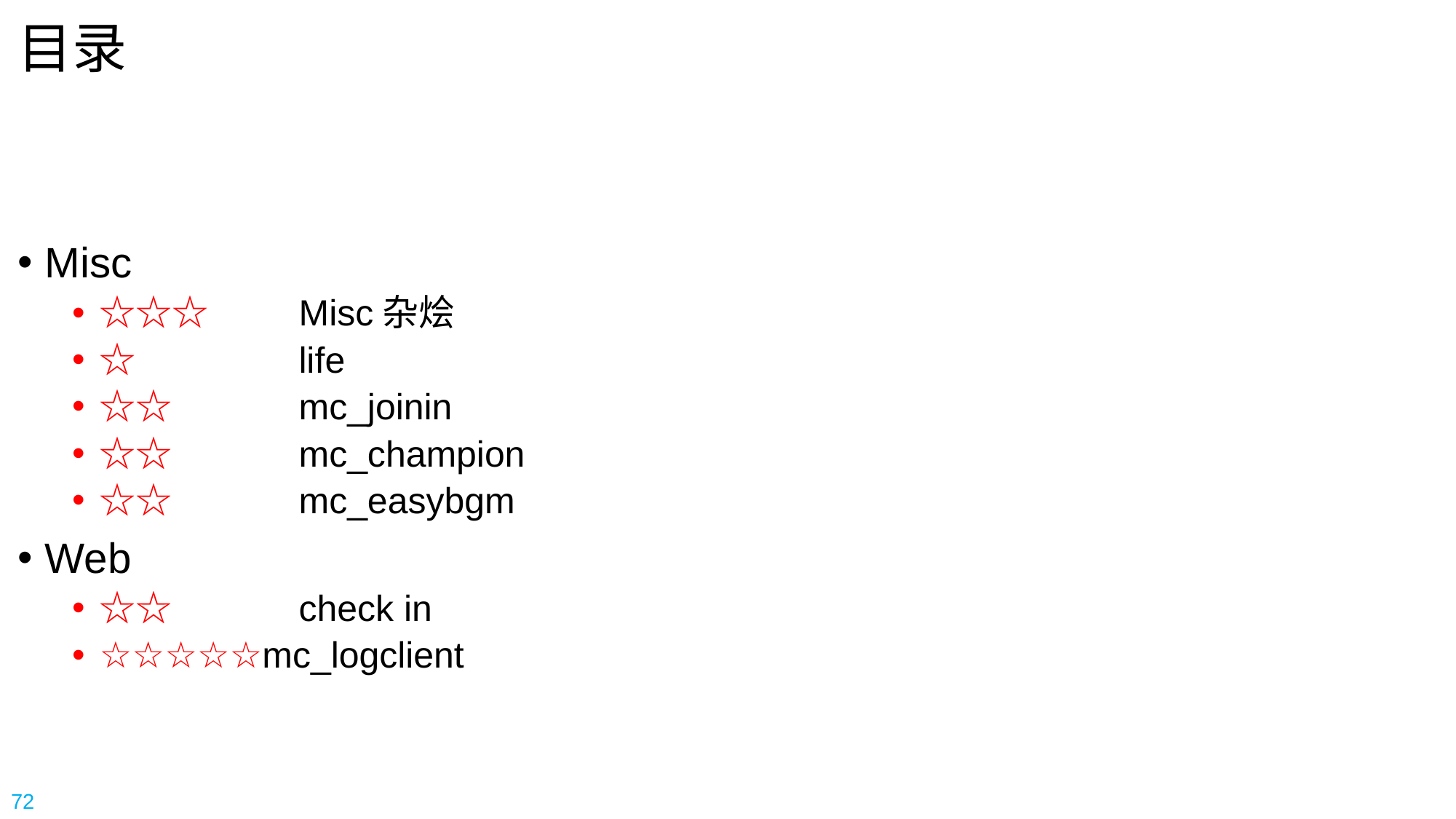

# 目录
Misc
☆☆☆　　Misc杂烩
☆　　　　life
☆☆　　　mc_joinin
☆☆　　　mc_champion
☆☆　　　mc_easybgm
Web
☆☆　　　check in
☆☆☆☆☆mc_logclient
72